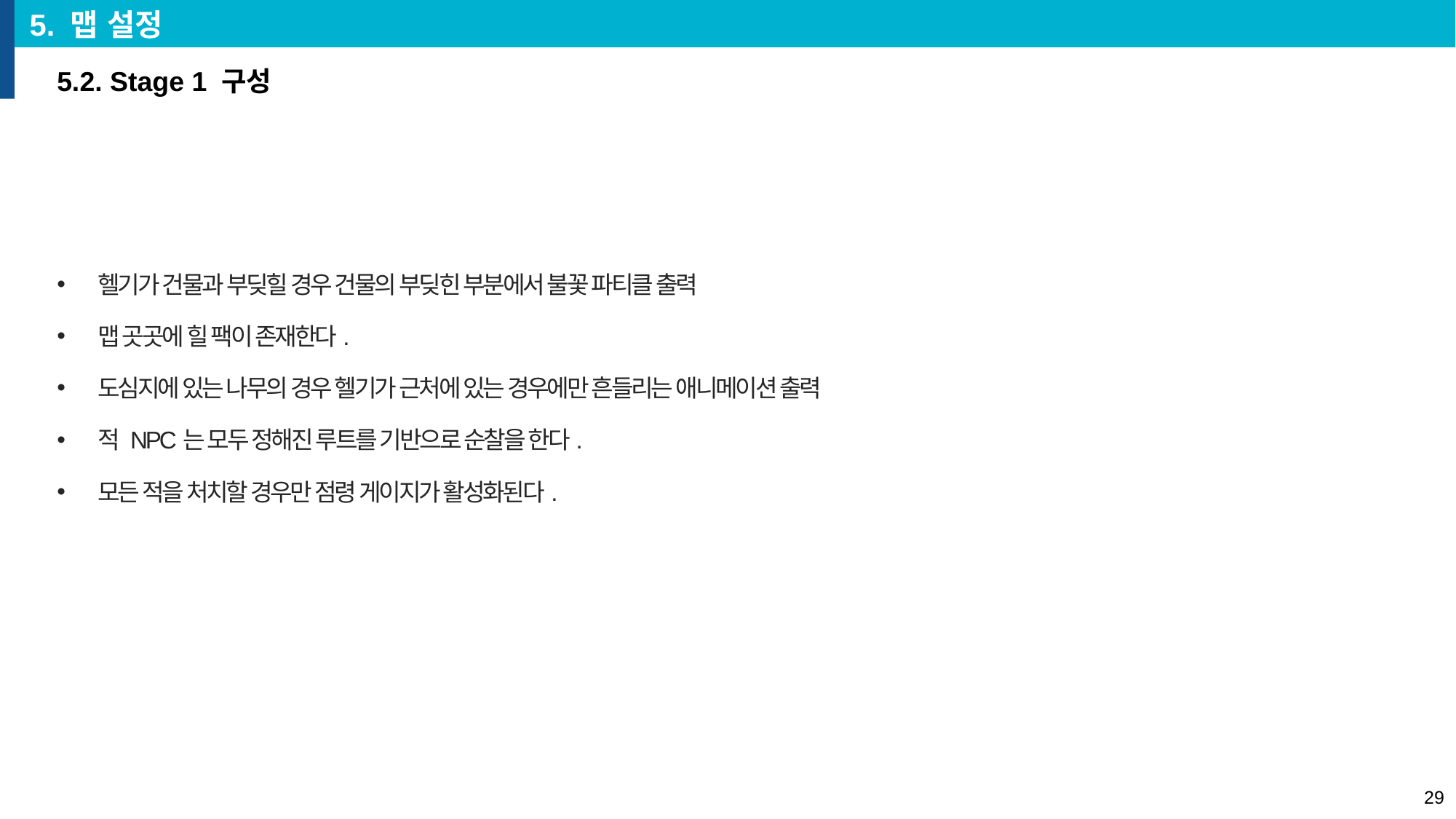

5. 맵 설정
5.2. Stage 1 구성
헬기가 건물과 부딪힐 경우 건물의 부딪힌 부분에서 불꽃 파티클 출력
맵 곳곳에 힐 팩이 존재한다.
도심지에 있는 나무의 경우 헬기가 근처에 있는 경우에만 흔들리는 애니메이션 출력
적 NPC는 모두 정해진 루트를 기반으로 순찰을 한다.
모든 적을 처치할 경우만 점령 게이지가 활성화된다.
29